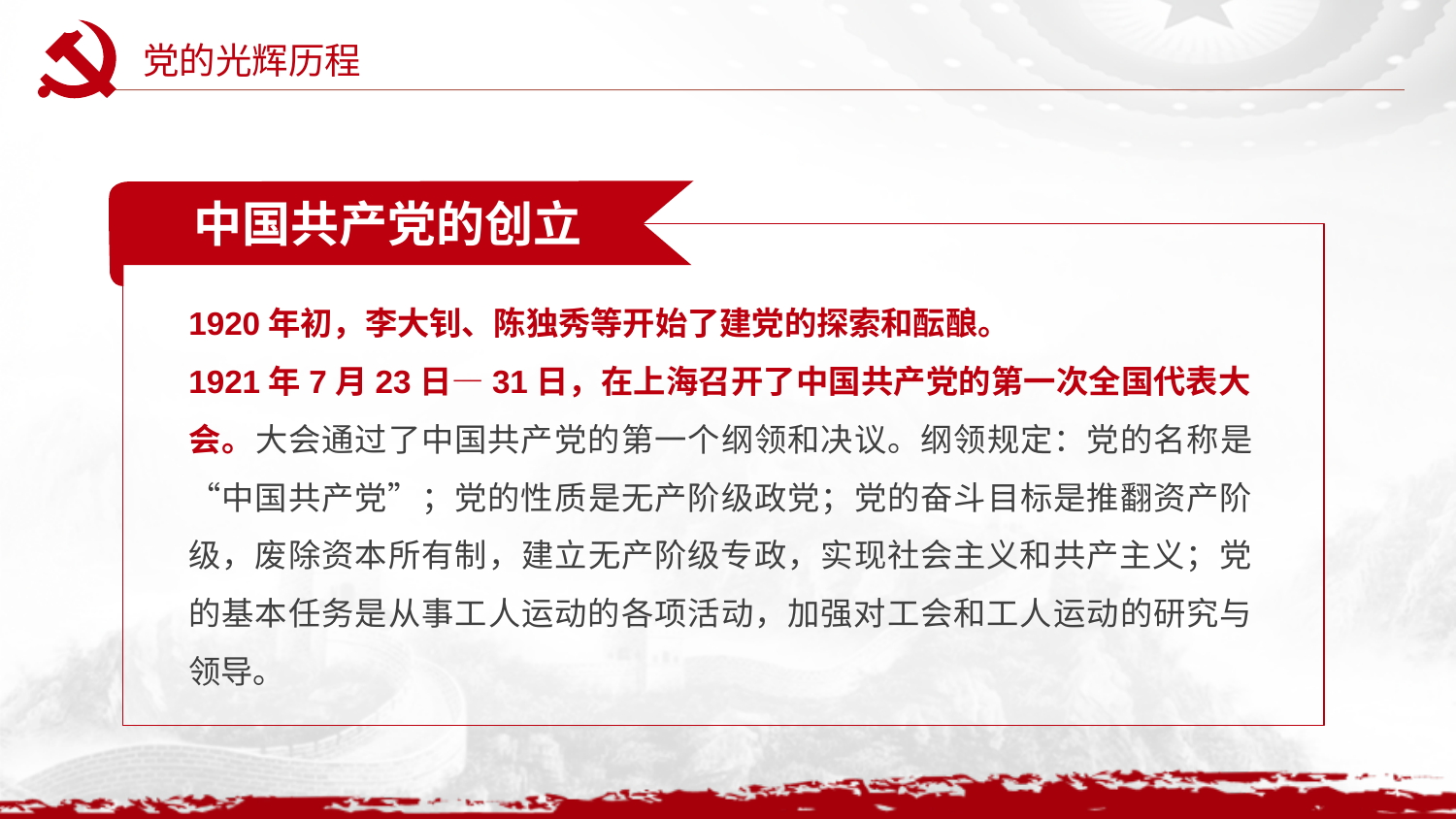

党的光辉历程

中国共产党的创立

1920年初，李大钊、陈独秀等开始了建党的探索和酝酿。
1921年7月23日—31日，在上海召开了中国共产党的第一次全国代表大会。大会通过了中国共产党的第一个纲领和决议。纲领规定：党的名称是“中国共产党”；党的性质是无产阶级政党；党的奋斗目标是推翻资产阶级，废除资本所有制，建立无产阶级专政，实现社会主义和共产主义；党的基本任务是从事工人运动的各项活动，加强对工会和工人运动的研究与领导。